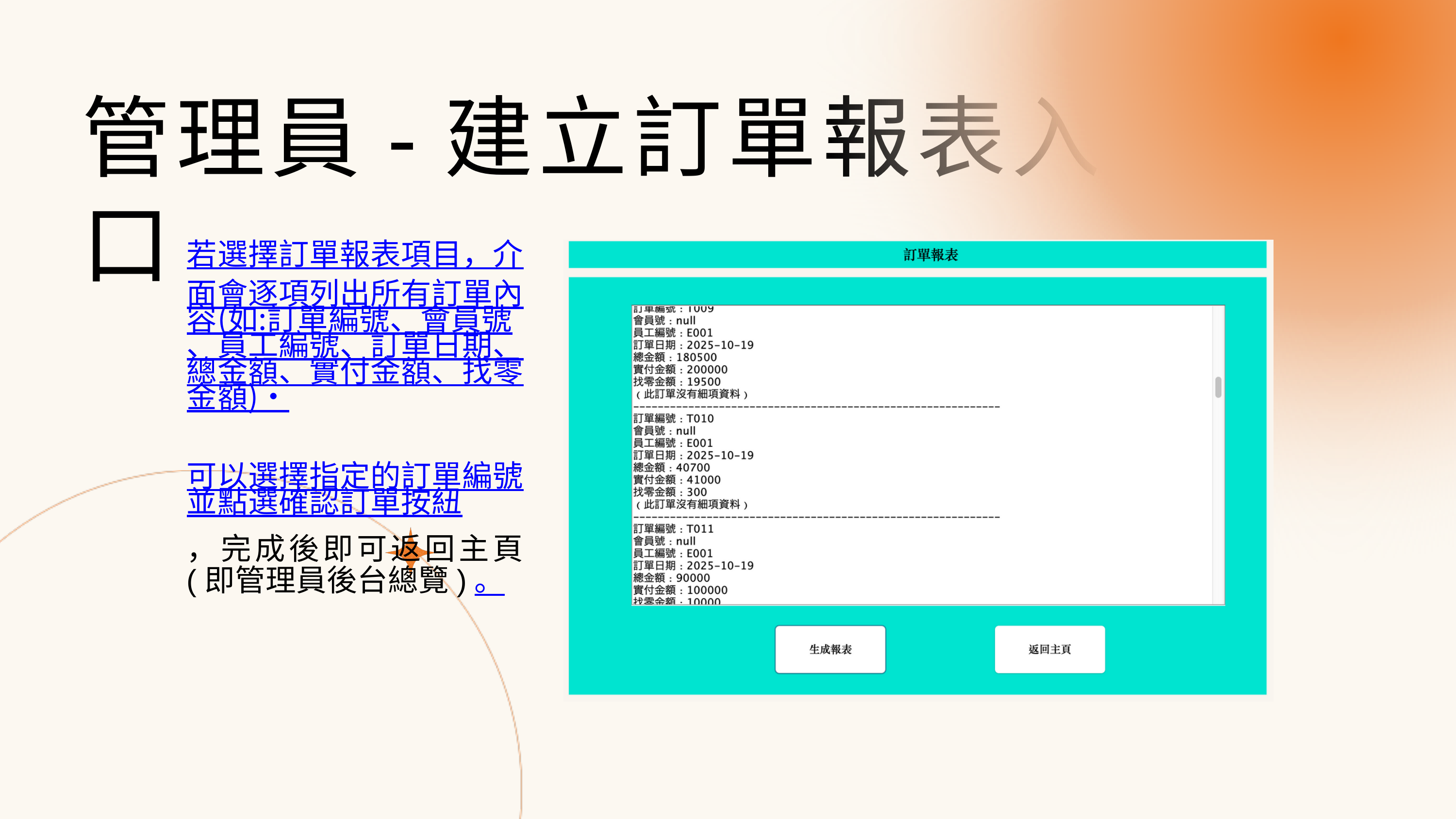

管理員-建立訂單報表入口

若選擇訂單報表項目，介面會逐項列出所有訂單內容(如:訂單編號、會員號、員工編號、訂單日期、總金額、實付金額、找零金額)‧

可以選擇指定的訂單編號並點選確認訂單按紐，完成後即可返回主頁(即管理員後台總覽)。